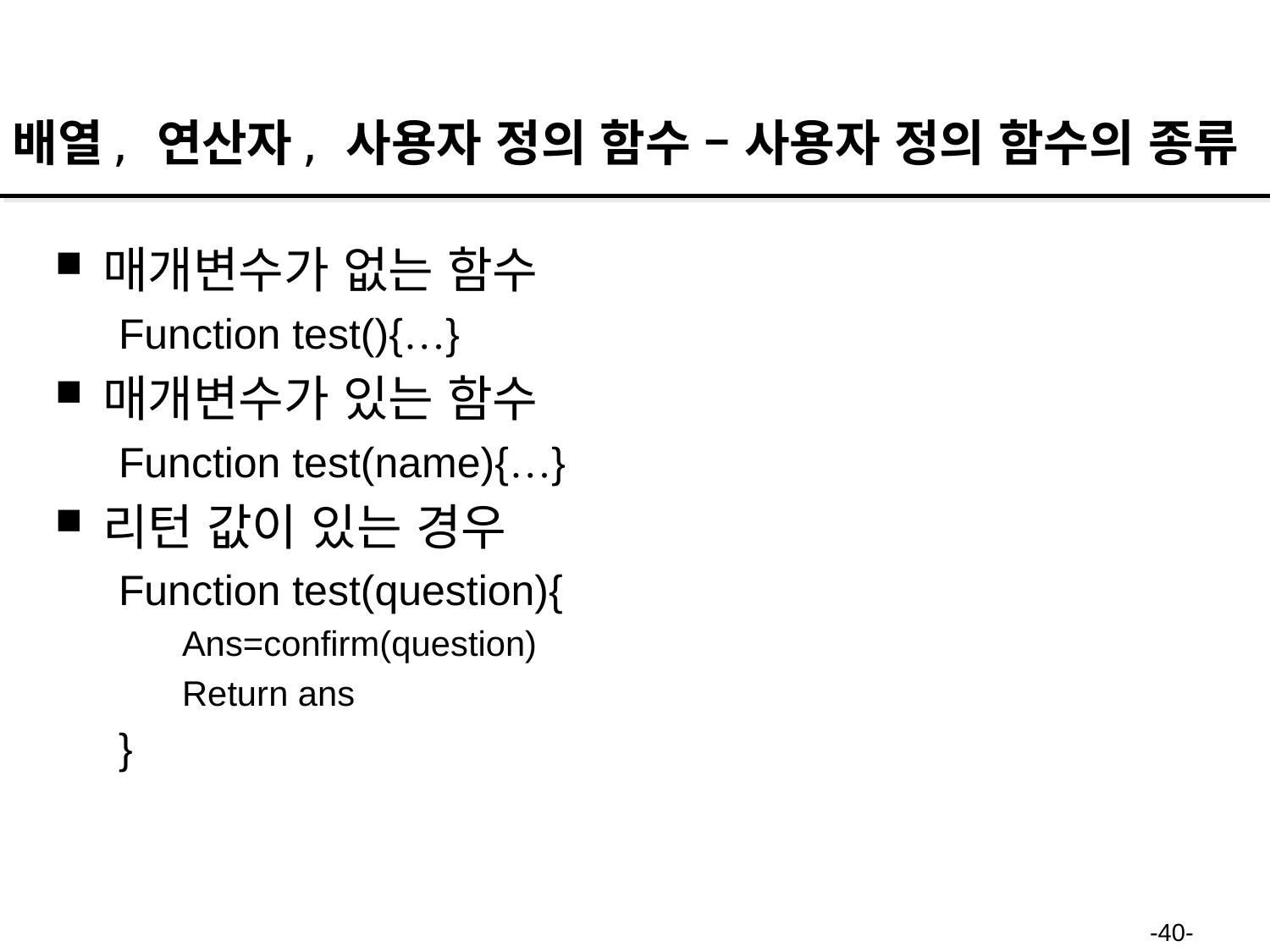

배열, 연산자, 사용자 정의 함수 – 사용자 정의 함수의 종류
매개변수가 없는 함수
Function test(){…}
매개변수가 있는 함수
Function test(name){…}
리턴 값이 있는 경우
Function test(question){
Ans=confirm(question)
Return ans
}
-40-